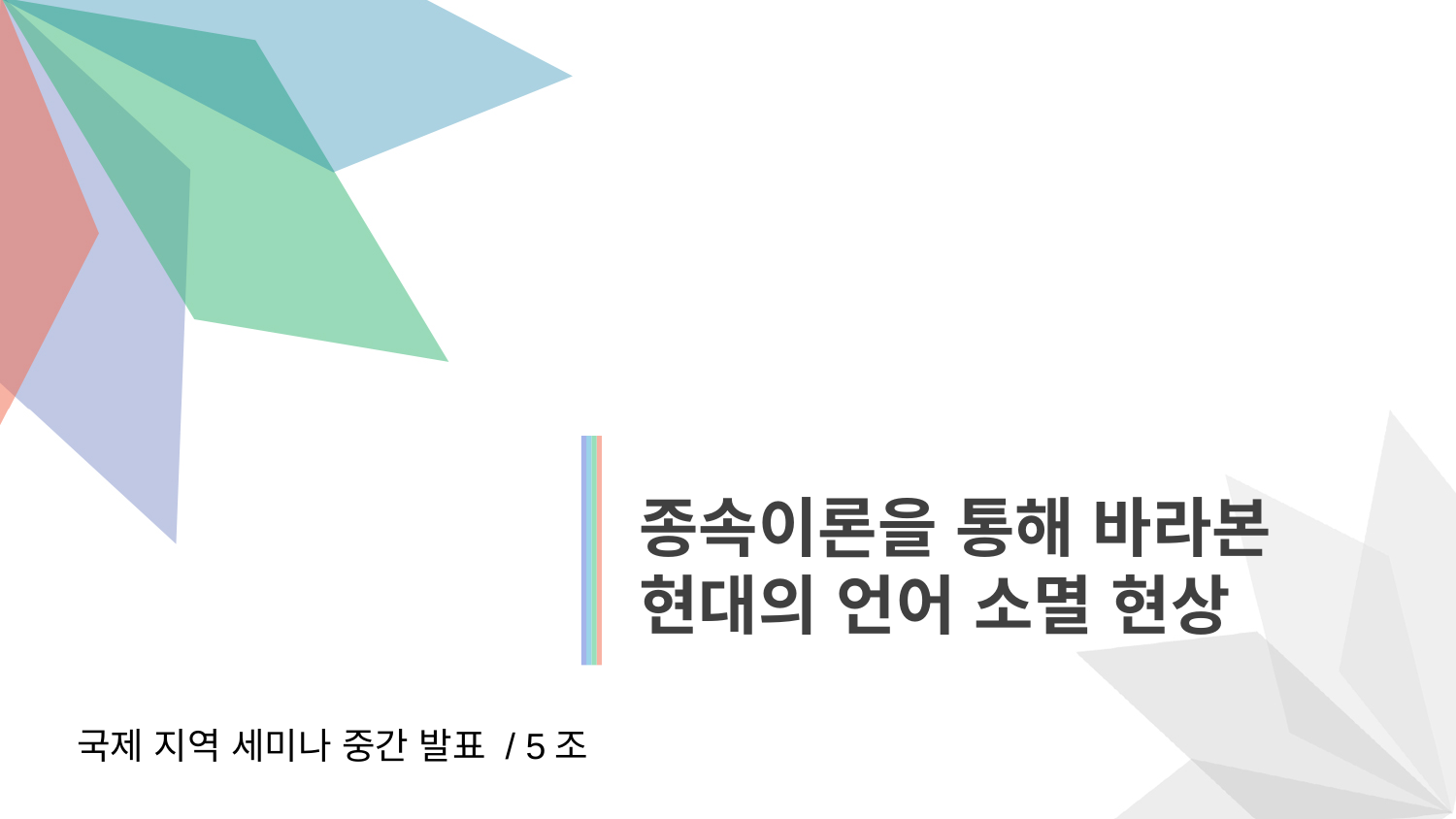

종속이론을 통해 바라본 현대의 언어 소멸 현상
국제 지역 세미나 중간 발표 / 5조